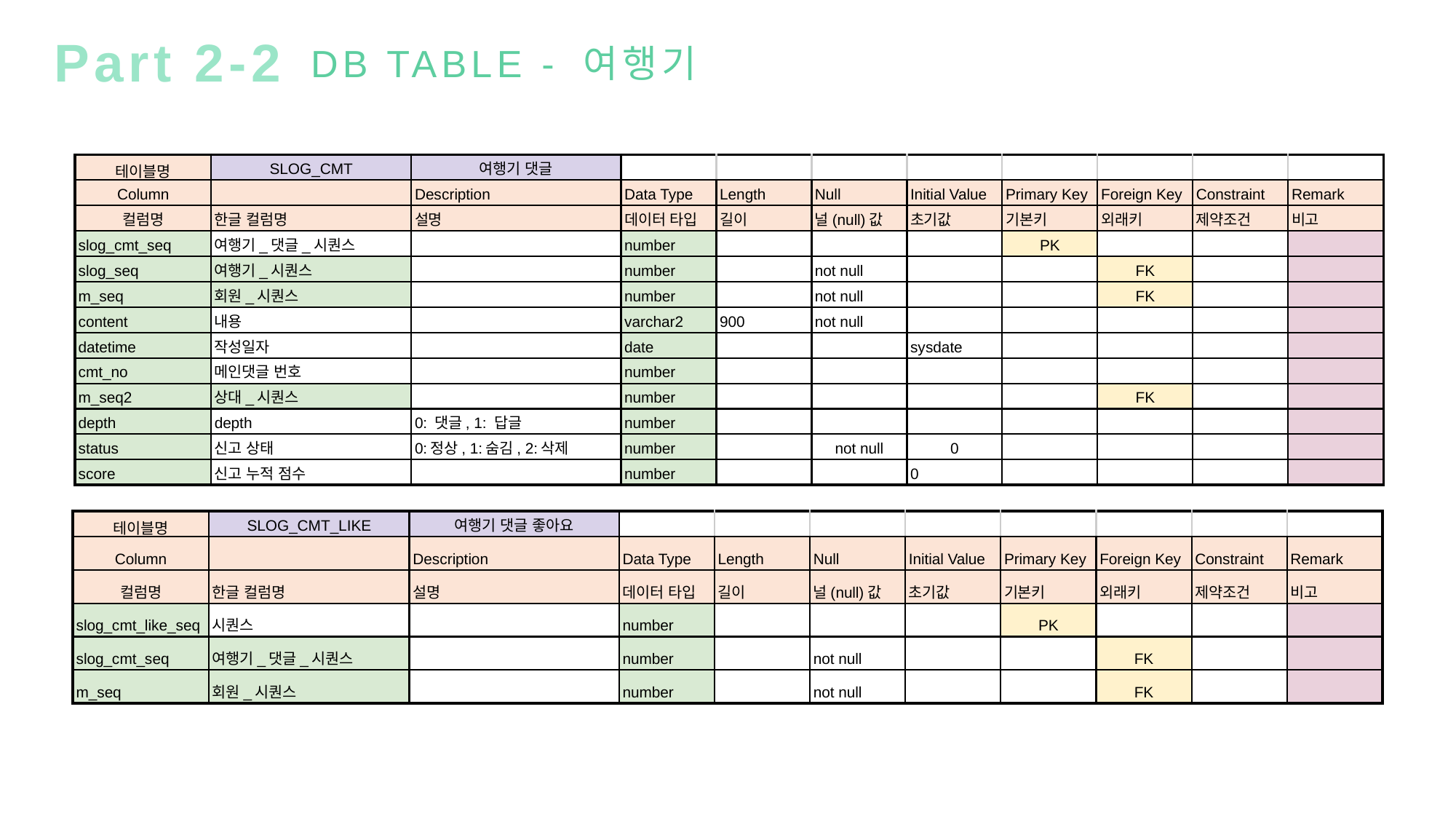

Part 2-2
DB TABLE - 여행기
| 테이블명 | SLOG\_CMT | 여행기 댓글 |  |  |  |  |  |  |  |  |
| --- | --- | --- | --- | --- | --- | --- | --- | --- | --- | --- |
| Column |  | Description | Data Type | Length | Null | Initial Value | Primary Key | Foreign Key | Constraint | Remark |
| 컬럼명 | 한글 컬럼명 | 설명 | 데이터 타입 | 길이 | 널(null)값 | 초기값 | 기본키 | 외래키 | 제약조건 | 비고 |
| slog\_cmt\_seq | 여행기\_댓글\_시퀀스 |  | number |  |  |  | PK |  |  |  |
| slog\_seq | 여행기\_시퀀스 |  | number |  | not null |  |  | FK |  |  |
| m\_seq | 회원\_시퀀스 |  | number |  | not null |  |  | FK |  |  |
| content | 내용 |  | varchar2 | 900 | not null |  |  |  |  |  |
| datetime | 작성일자 |  | date |  |  | sysdate |  |  |  |  |
| cmt\_no | 메인댓글 번호 |  | number |  |  |  |  |  |  |  |
| m\_seq2 | 상대\_시퀀스 |  | number |  |  |  |  | FK |  |  |
| depth | depth | 0: 댓글, 1: 답글 | number |  |  |  |  |  |  |  |
| status | 신고 상태 | 0:정상, 1:숨김, 2:삭제 | number |  | not null | 0 |  |  |  |  |
| score | 신고 누적 점수 |  | number |  |  | 0 |  |  |  |  |
| 테이블명 | SLOG\_CMT\_LIKE | 여행기 댓글 좋아요 |  |  |  |  |  |  |  |  |
| --- | --- | --- | --- | --- | --- | --- | --- | --- | --- | --- |
| Column |  | Description | Data Type | Length | Null | Initial Value | Primary Key | Foreign Key | Constraint | Remark |
| 컬럼명 | 한글 컬럼명 | 설명 | 데이터 타입 | 길이 | 널(null)값 | 초기값 | 기본키 | 외래키 | 제약조건 | 비고 |
| slog\_cmt\_like\_seq | 시퀀스 |  | number |  |  |  | PK |  |  |  |
| slog\_cmt\_seq | 여행기\_댓글\_시퀀스 |  | number |  | not null |  |  | FK |  |  |
| m\_seq | 회원\_시퀀스 |  | number |  | not null |  |  | FK |  |  |